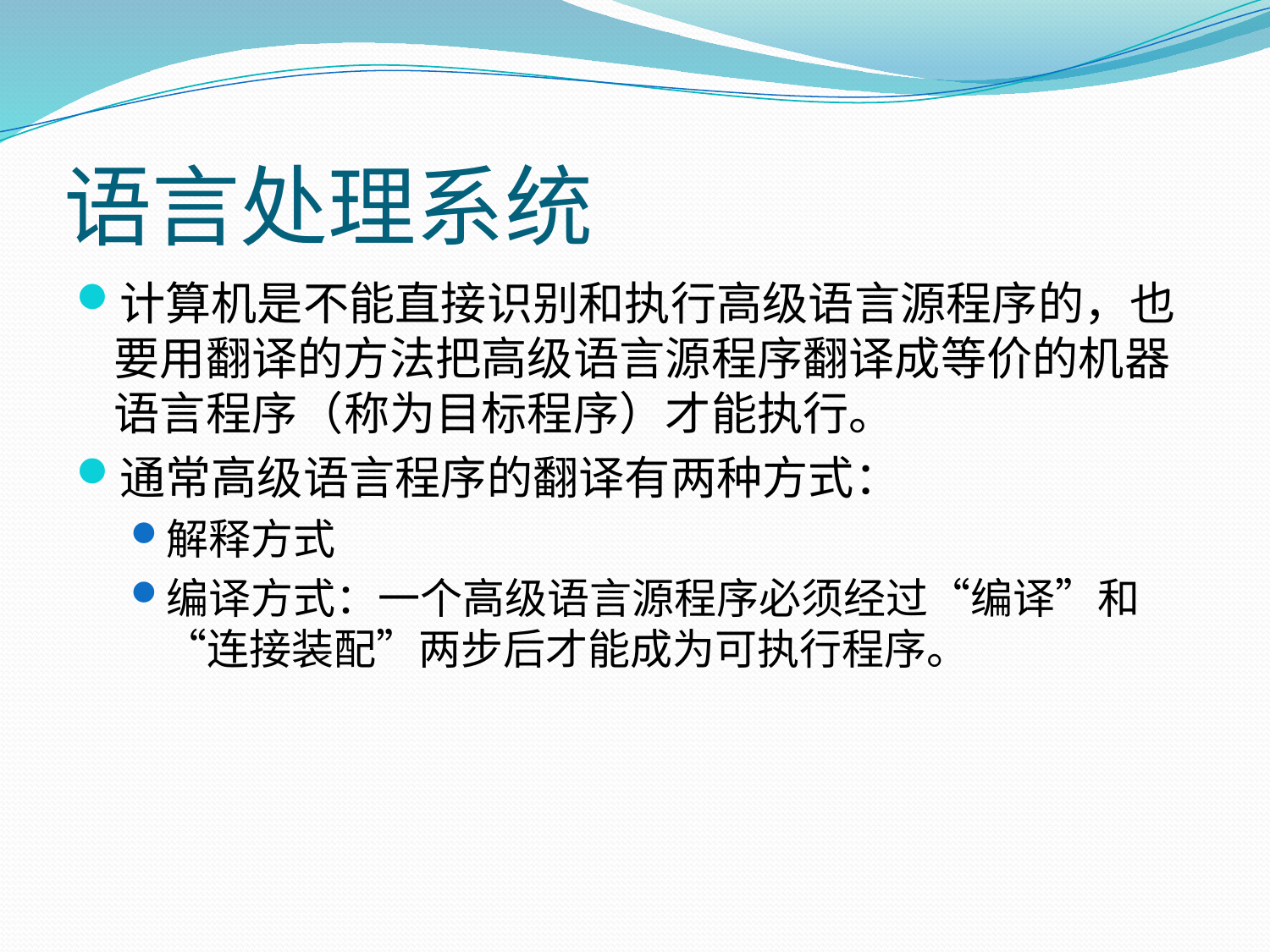

# 语言处理系统
计算机是不能直接识别和执行高级语言源程序的，也要用翻译的方法把高级语言源程序翻译成等价的机器语言程序（称为目标程序）才能执行。
通常高级语言程序的翻译有两种方式：
解释方式
编译方式：一个高级语言源程序必须经过“编译”和“连接装配”两步后才能成为可执行程序。